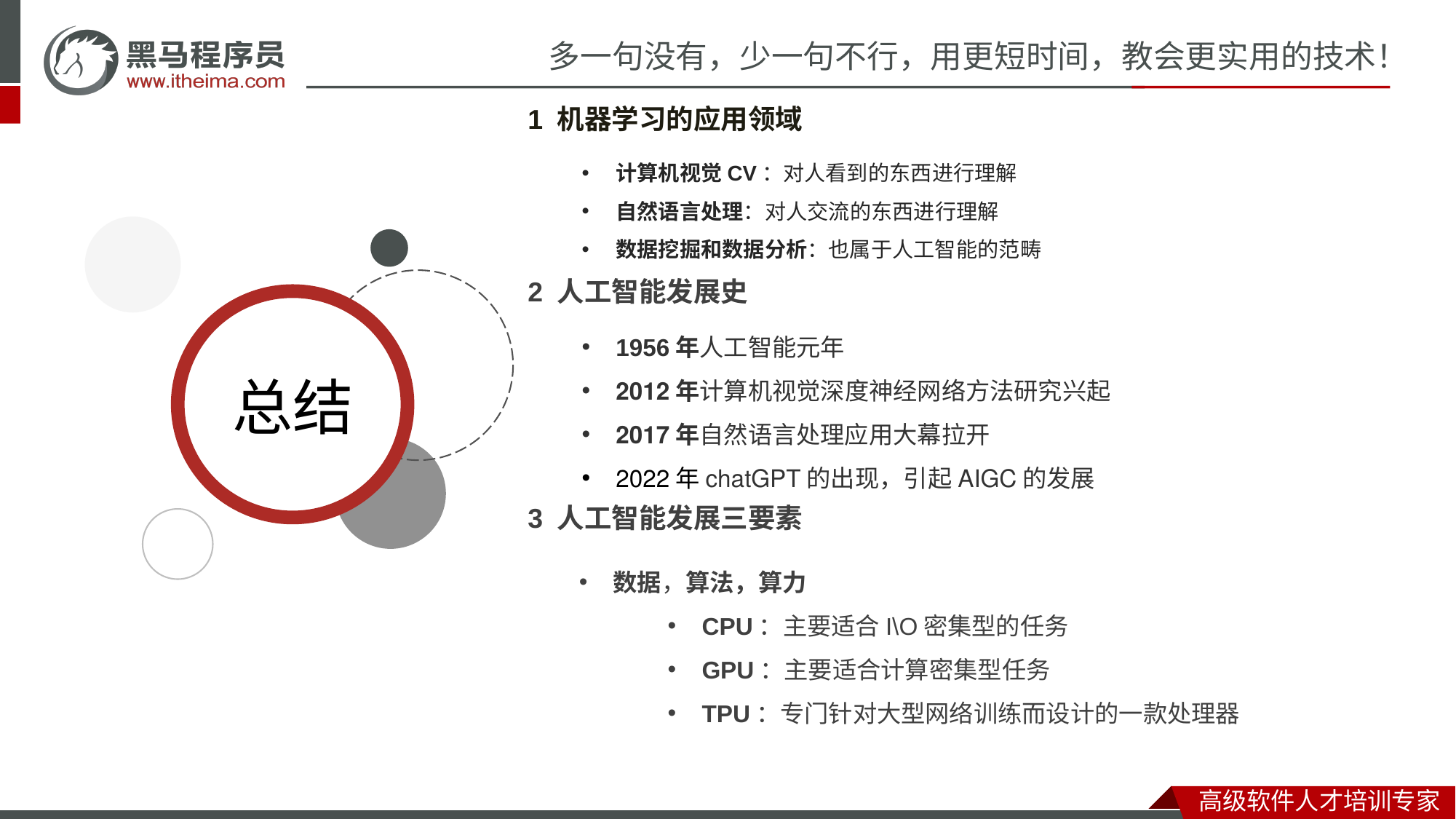

1 机器学习的应用领域
计算机视觉CV：对人看到的东西进行理解
自然语言处理：对人交流的东西进行理解
数据挖掘和数据分析：也属于人工智能的范畴
2 人工智能发展史
1956年人工智能元年
2012年计算机视觉深度神经网络方法研究兴起
2017年自然语言处理应用大幕拉开
2022年chatGPT的出现，引起AIGC的发展
3 人工智能发展三要素
数据，算法，算力
CPU：主要适合I\O密集型的任务
GPU：主要适合计算密集型任务
TPU：专门针对大型网络训练而设计的一款处理器